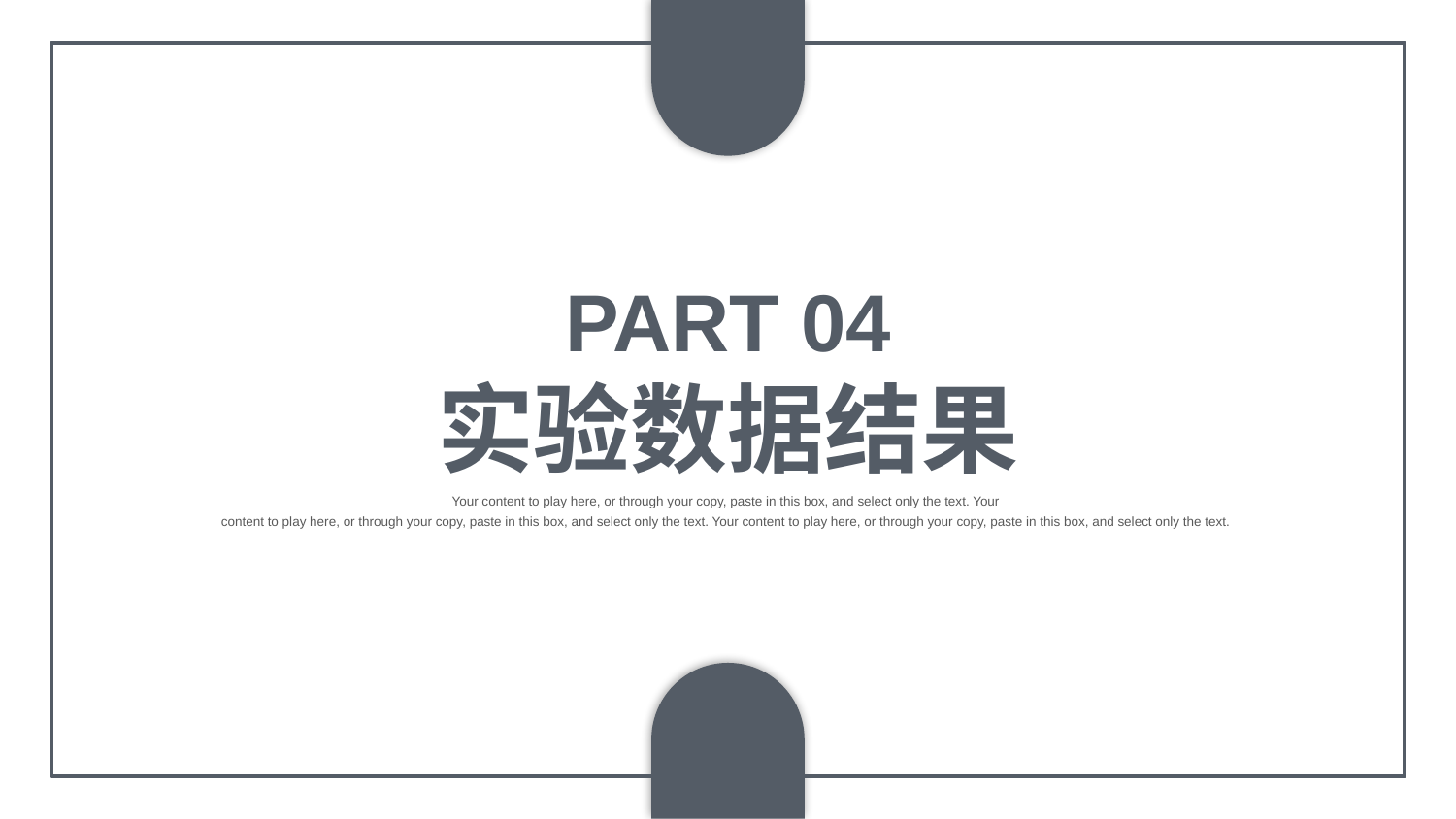

PART 04
实验数据结果
Your content to play here, or through your copy, paste in this box, and select only the text. Your
content to play here, or through your copy, paste in this box, and select only the text. Your content to play here, or through your copy, paste in this box, and select only the text.